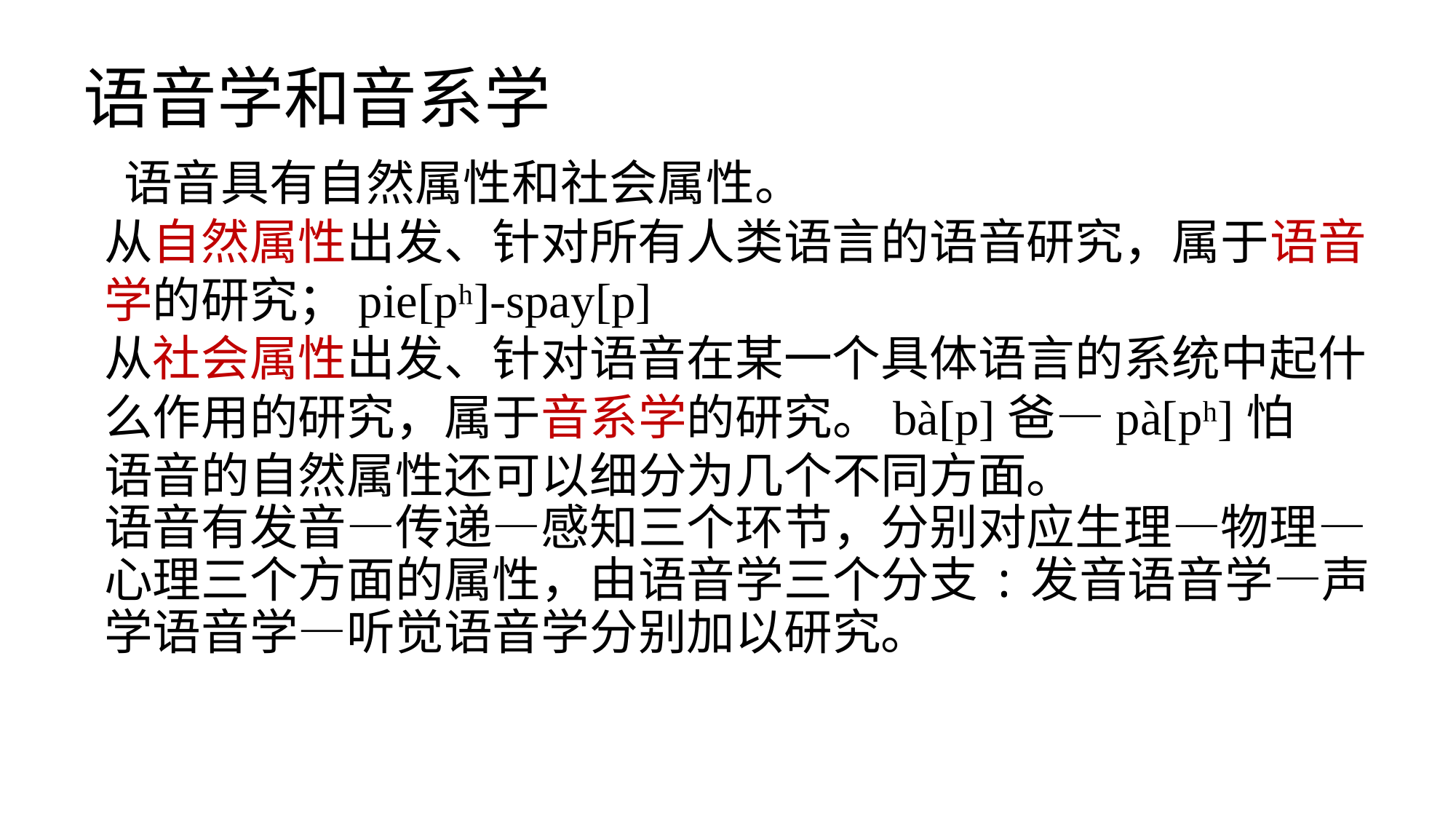

# 语音学和音系学
 语音具有自然属性和社会属性。
从自然属性出发、针对所有人类语言的语音研究，属于语音学的研究；pie[pʰ]-spay[p]
从社会属性出发、针对语音在某一个具体语言的系统中起什么作用的研究，属于音系学的研究。bà[p]爸—pà[pʰ]怕
语音的自然属性还可以细分为几个不同方面。
语音有发音—传递—感知三个环节，分别对应生理—物理—心理三个方面的属性，由语音学三个分支:发音语音学—声学语音学—听觉语音学分别加以研究。